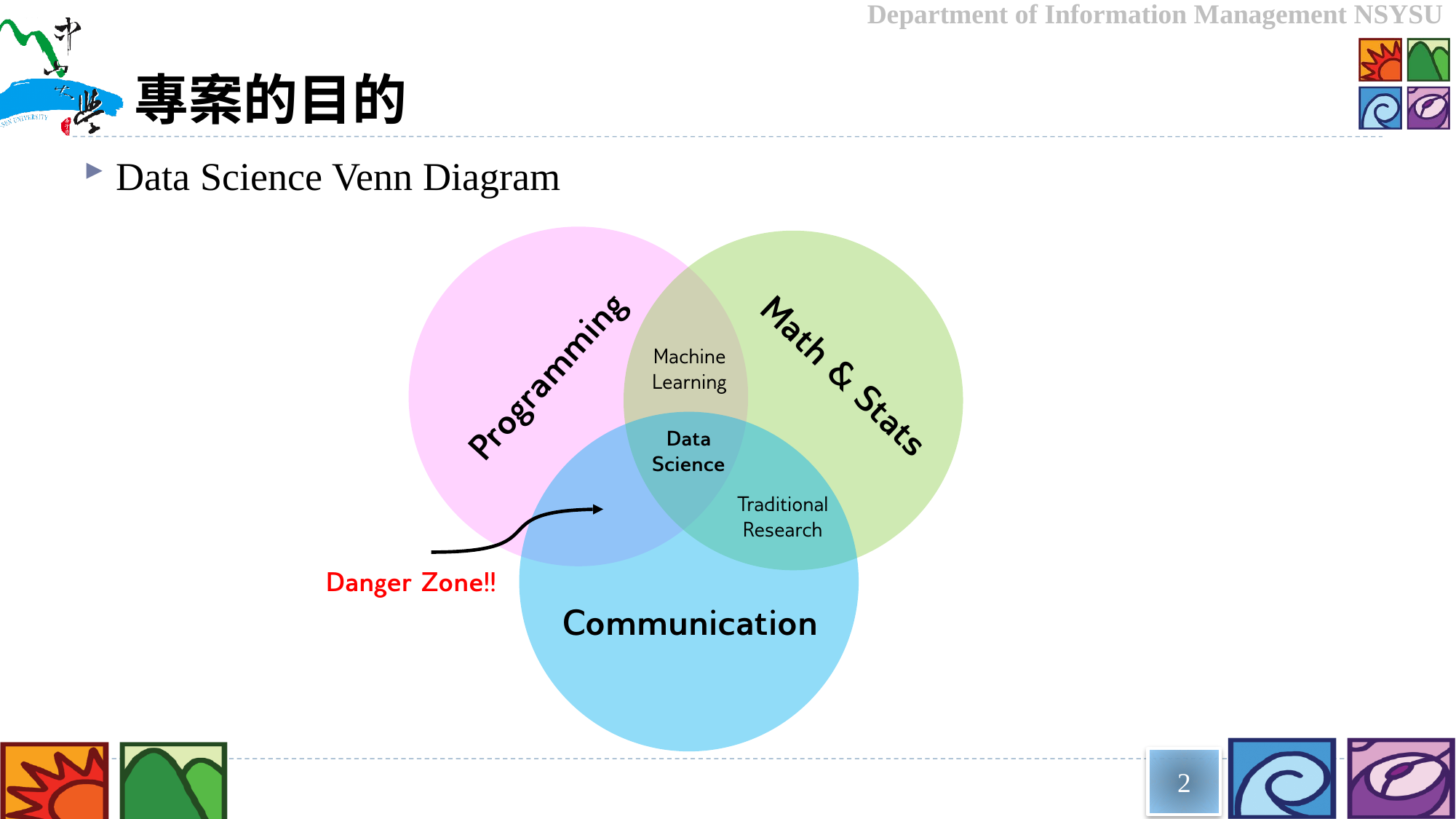

# 專案的目的
Data Science Venn Diagram

Machine Learning
Programming
Math & Stats

Data Science
Traditional Research
Danger Zone!!
Communication